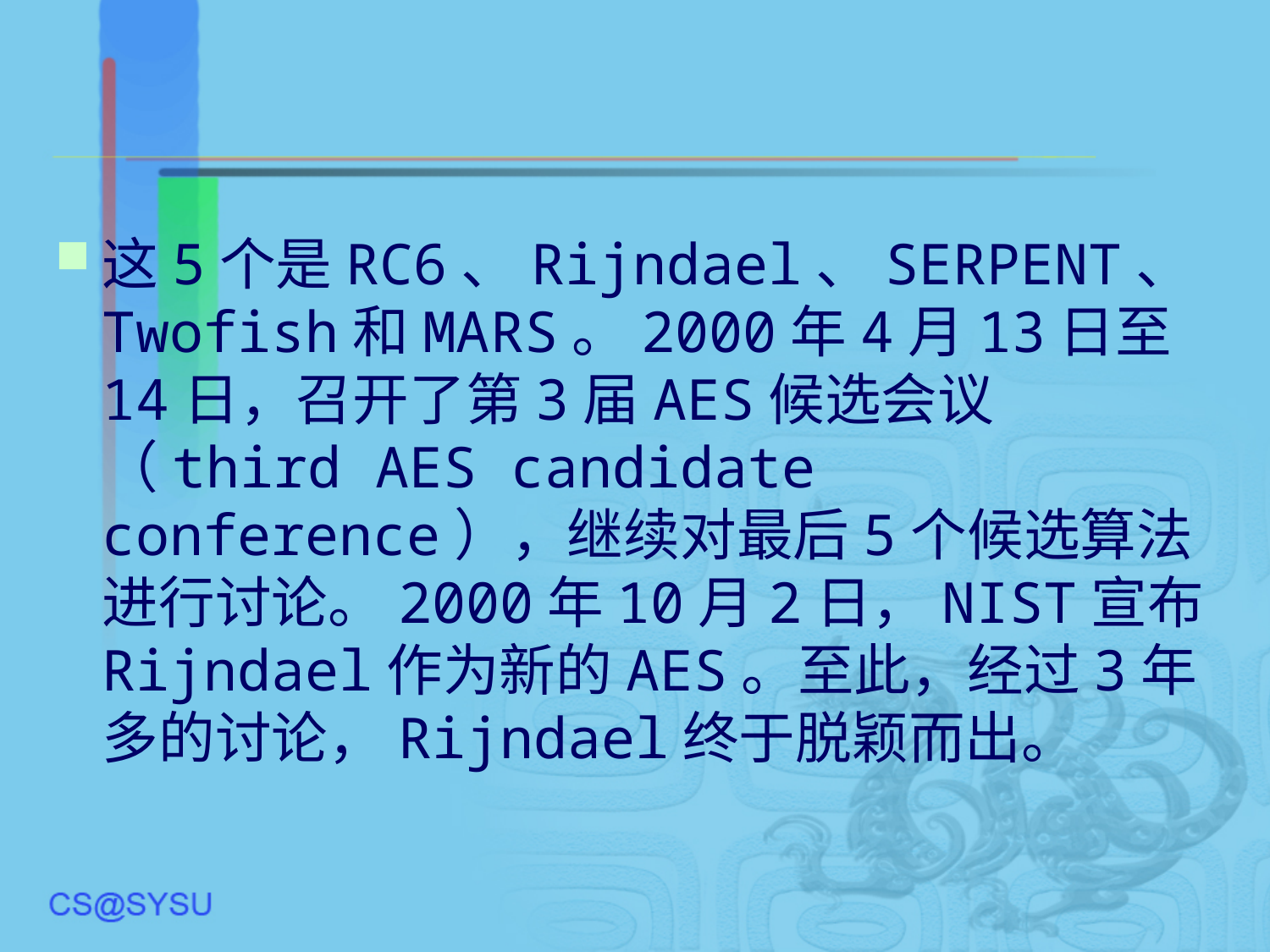

这5个是RC6、Rijndael、SERPENT、Twofish和MARS。2000年4月13日至14日，召开了第3届AES候选会议（third AES candidate conference），继续对最后5个候选算法进行讨论。2000年10月2日，NIST宣布Rijndael作为新的AES。至此，经过3年多的讨论，Rijndael终于脱颖而出。